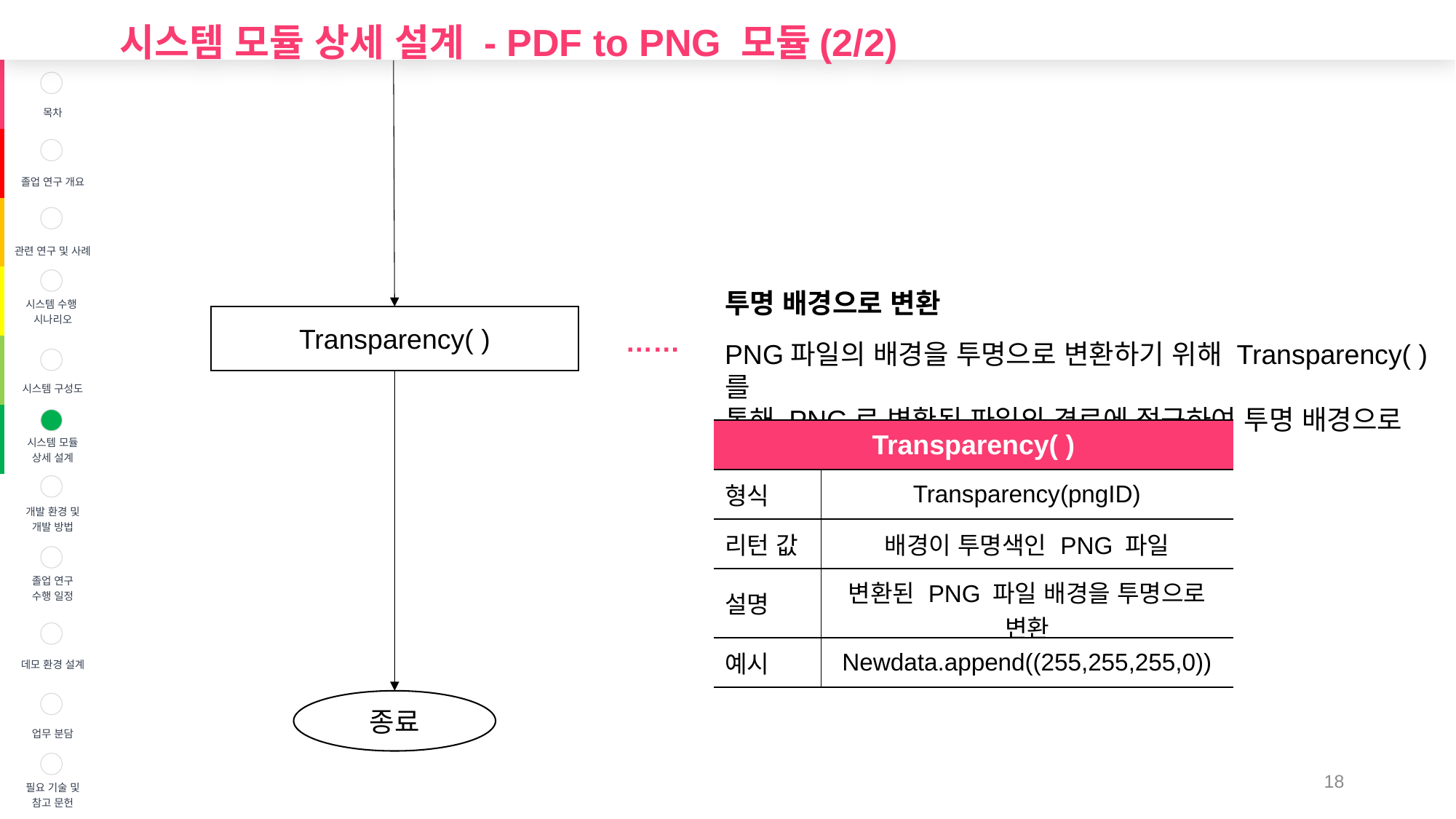

시스템 모듈 상세 설계 - PDF to PNG 모듈(2/2)
|  | 목차 |
| --- | --- |
|  | 졸업 연구 개요 |
|  | 관련 연구 및 사례 |
|  | 시스템 수행 시나리오 |
|  | 시스템 구성도 |
|  | 시스템 모듈 상세 설계 |
|  | 개발 환경 및 개발 방법 |
|  | 졸업 연구 수행 일정 |
|  | 데모 환경 설계 |
|  | 업무 분담 |
|  | 필요 기술 및 참고 문헌 |

투명 배경으로 변환

PNG파일의 배경을 투명으로 변환하기 위해 Transparency( )를
통해 PNG로 변환된 파일의 경로에 접근하여 투명 배경으로 변환
Transparency( )
……

| Transparency( ) |  |
| --- | --- |
| 형식 | Transparency(pngID) |
| 리턴 값 | 배경이 투명색인 PNG 파일 |
| 설명 | 변환된 PNG 파일 배경을 투명으로 변환 |
| 예시 | Newdata.append((255,255,255,0)) |

종료

18